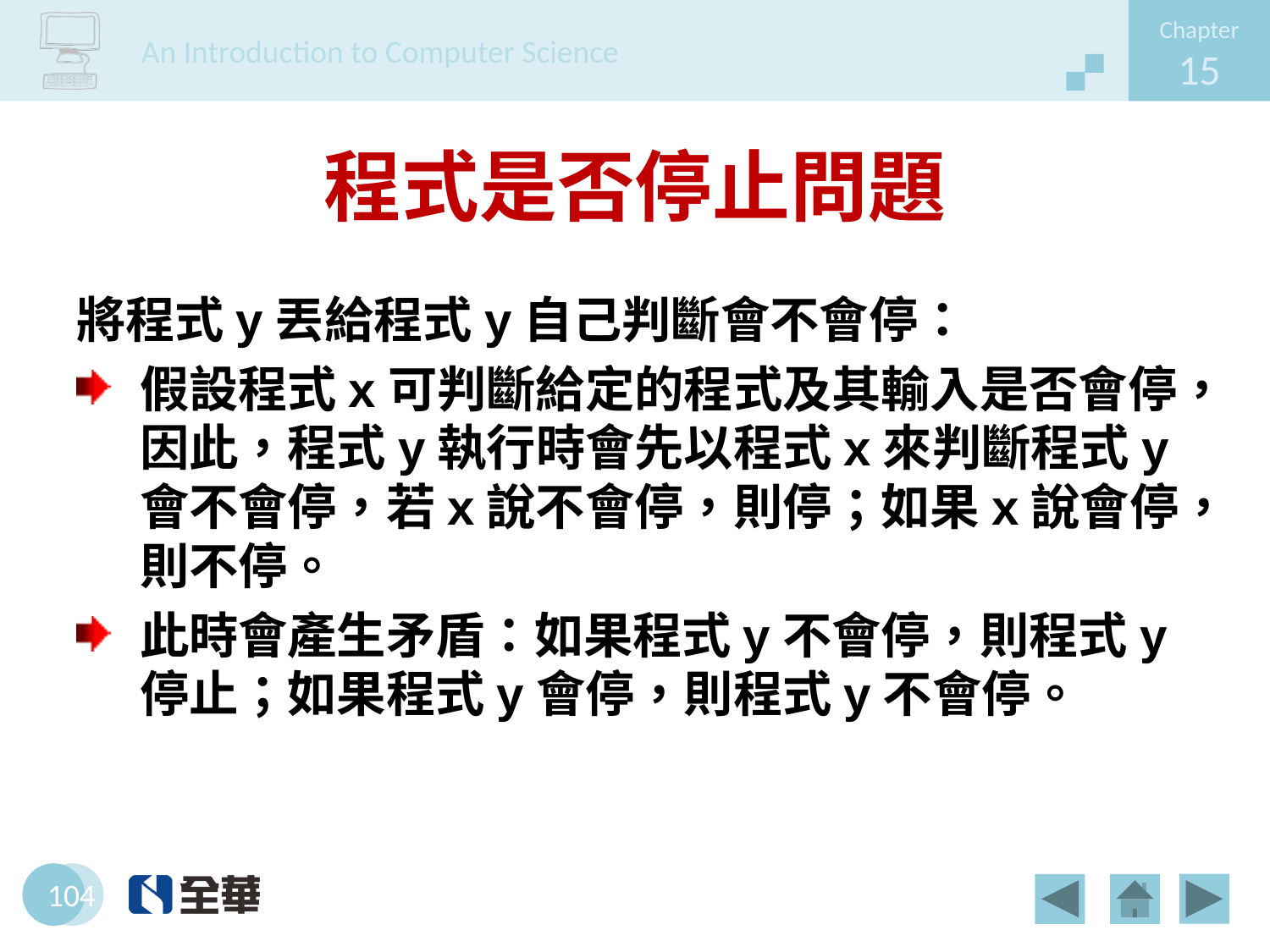

# 程式是否停止問題
將程式y丟給程式y自己判斷會不會停：
假設程式x可判斷給定的程式及其輸入是否會停，因此，程式y執行時會先以程式x來判斷程式y會不會停，若x說不會停，則停；如果x說會停，則不停。
此時會產生矛盾：如果程式y不會停，則程式y停止；如果程式y會停，則程式y不會停。